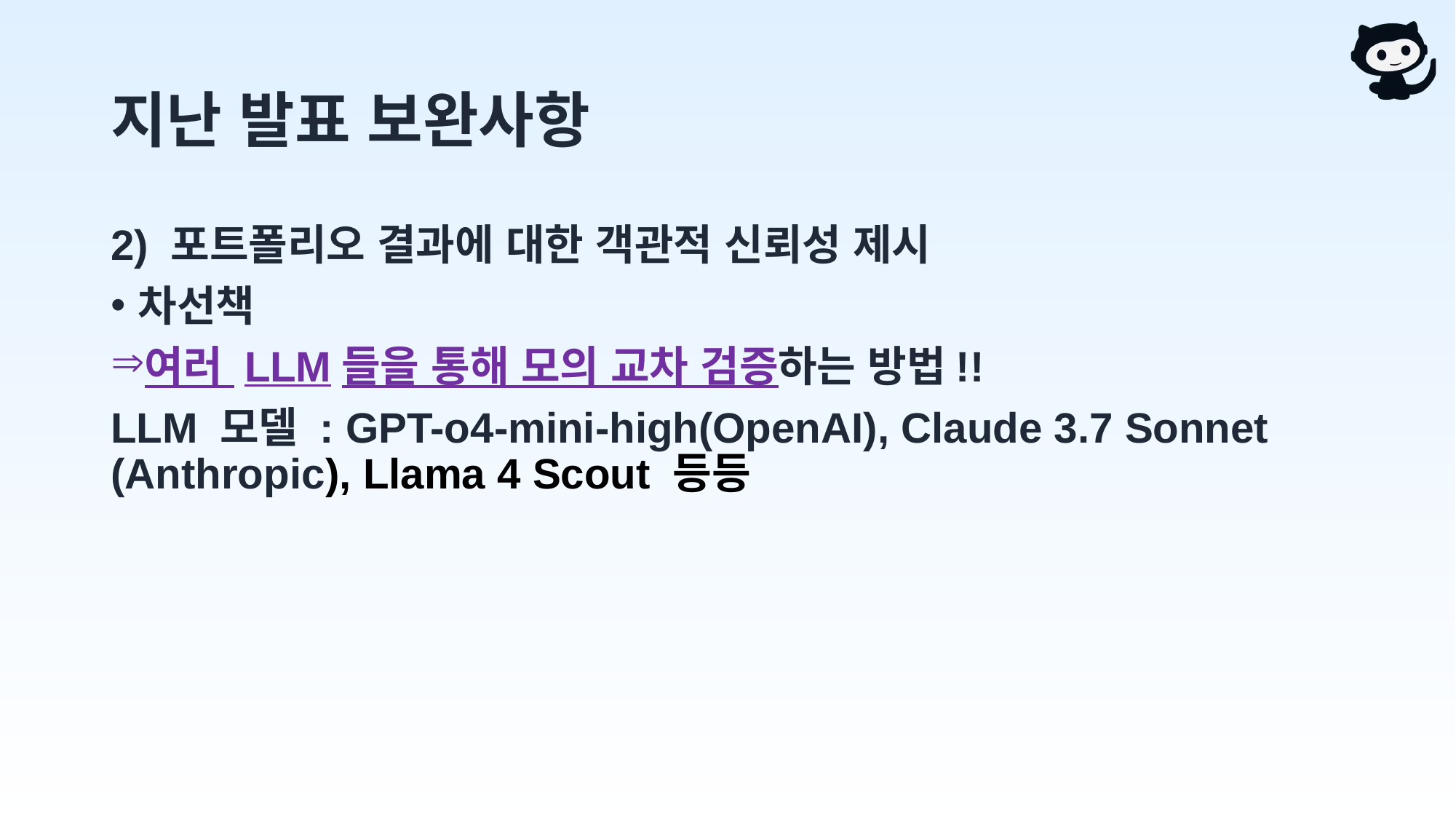

# 지난 발표 보완사항
2) 포트폴리오 결과에 대한 객관적 신뢰성 제시
차선책
여러 LLM들을 통해 모의 교차 검증하는 방법!!
LLM 모델 : GPT-o4-mini-high(OpenAI), Claude 3.7 Sonnet (Anthropic), Llama 4 Scout 등등